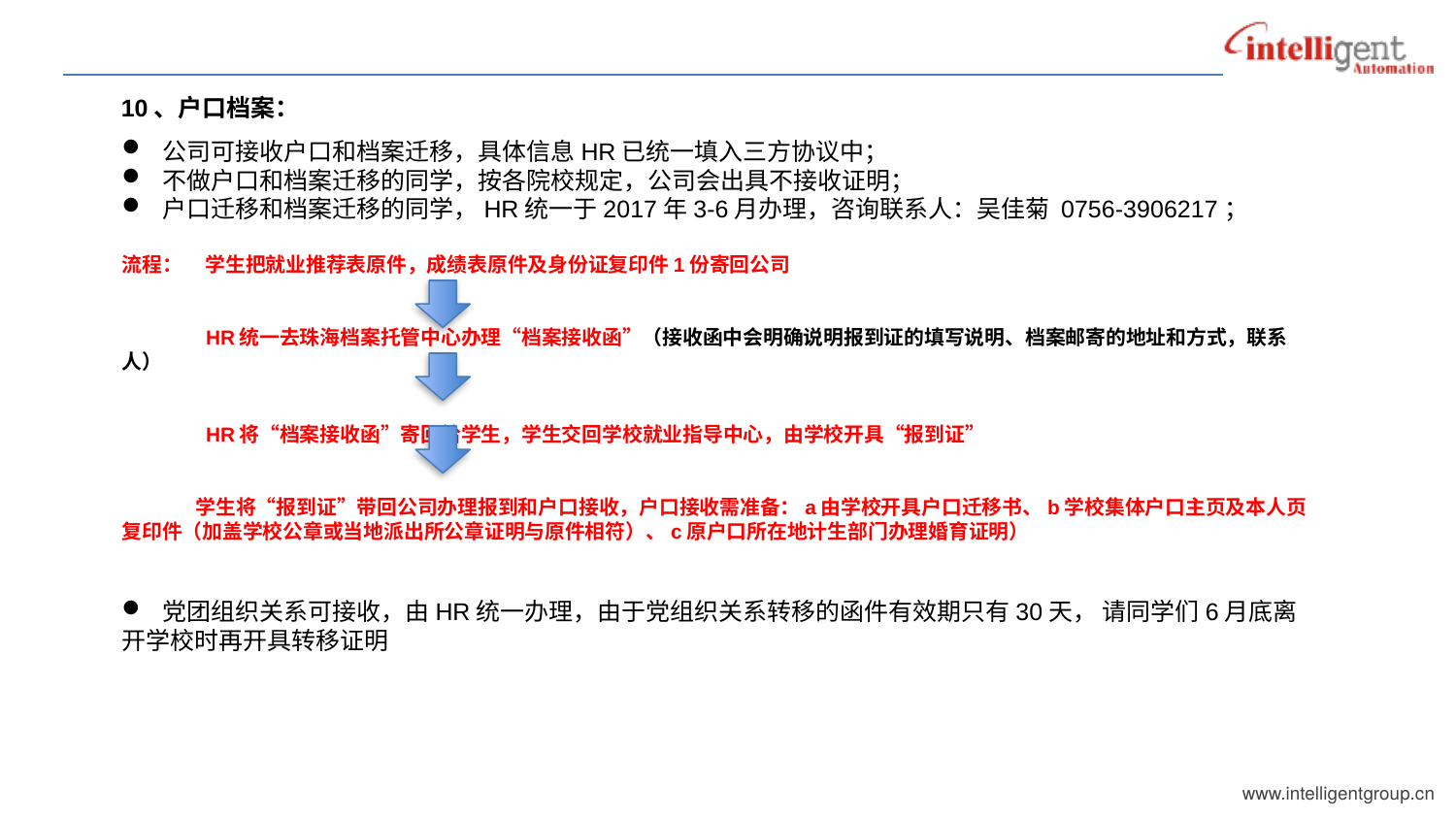

10、户口档案：
  公司可接收户口和档案迁移，具体信息HR已统一填入三方协议中；
  不做户口和档案迁移的同学，按各院校规定，公司会出具不接收证明；
  户口迁移和档案迁移的同学，HR统一于2017年3-6月办理，咨询联系人：吴佳菊 0756-3906217；

流程：     学生把就业推荐表原件，成绩表原件及身份证复印件1份寄回公司

               HR统一去珠海档案托管中心办理“档案接收函”（接收函中会明确说明报到证的填写说明、档案邮寄的地址和方式，联系人）

               HR将“档案接收函”寄回给学生，学生交回学校就业指导中心，由学校开具“报到证”

               学生将“报到证”带回公司办理报到和户口接收，户口接收需准备：a由学校开具户口迁移书、b学校集体户口主页及本人页复印件（加盖学校公章或当地派出所公章证明与原件相符）、c原户口所在地计生部门办理婚育证明）

  党团组织关系可接收，由HR统一办理，由于党组织关系转移的函件有效期只有30天， 请同学们6月底离开学校时再开具转移证明